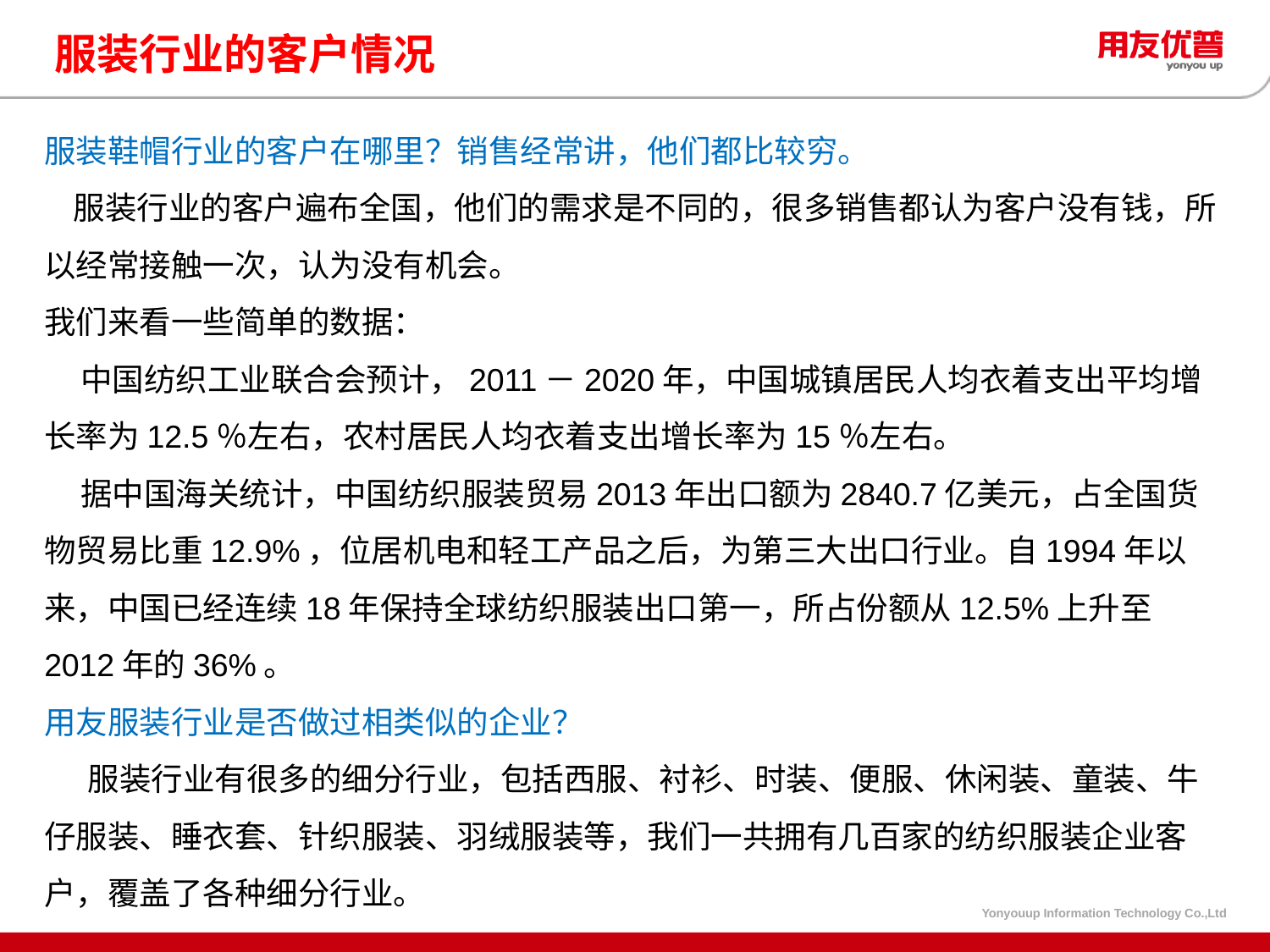

# 服装行业的客户情况
服装鞋帽行业的客户在哪里？销售经常讲，他们都比较穷。
   服装行业的客户遍布全国，他们的需求是不同的，很多销售都认为客户没有钱，所以经常接触一次，认为没有机会。
我们来看一些简单的数据：
    中国纺织工业联合会预计，2011－2020年，中国城镇居民人均衣着支出平均增长率为12.5％左右，农村居民人均衣着支出增长率为15％左右。
    据中国海关统计，中国纺织服装贸易2013年出口额为2840.7亿美元，占全国货物贸易比重12.9%，位居机电和轻工产品之后，为第三大出口行业。自1994年以来，中国已经连续18年保持全球纺织服装出口第一，所占份额从12.5%上升至2012年的36%。
用友服装行业是否做过相类似的企业？
     服装行业有很多的细分行业，包括西服、衬衫、时装、便服、休闲装、童装、牛仔服装、睡衣套、针织服装、羽绒服装等，我们一共拥有几百家的纺织服装企业客户，覆盖了各种细分行业。